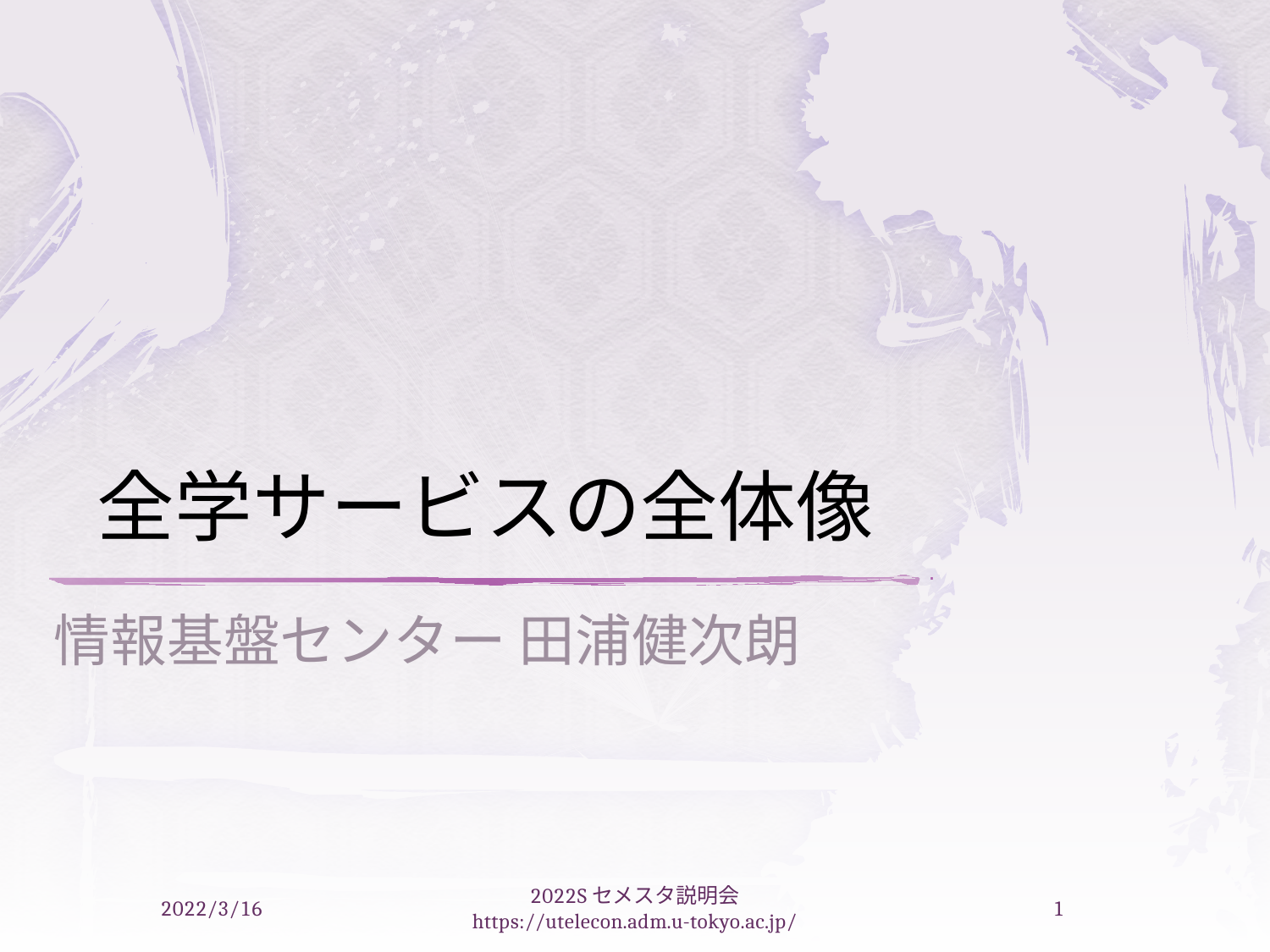

# 全学サービスの全体像
情報基盤センター 田浦健次朗
2022/3/16
2022Sセメスタ説明会 https://utelecon.adm.u-tokyo.ac.jp/
1